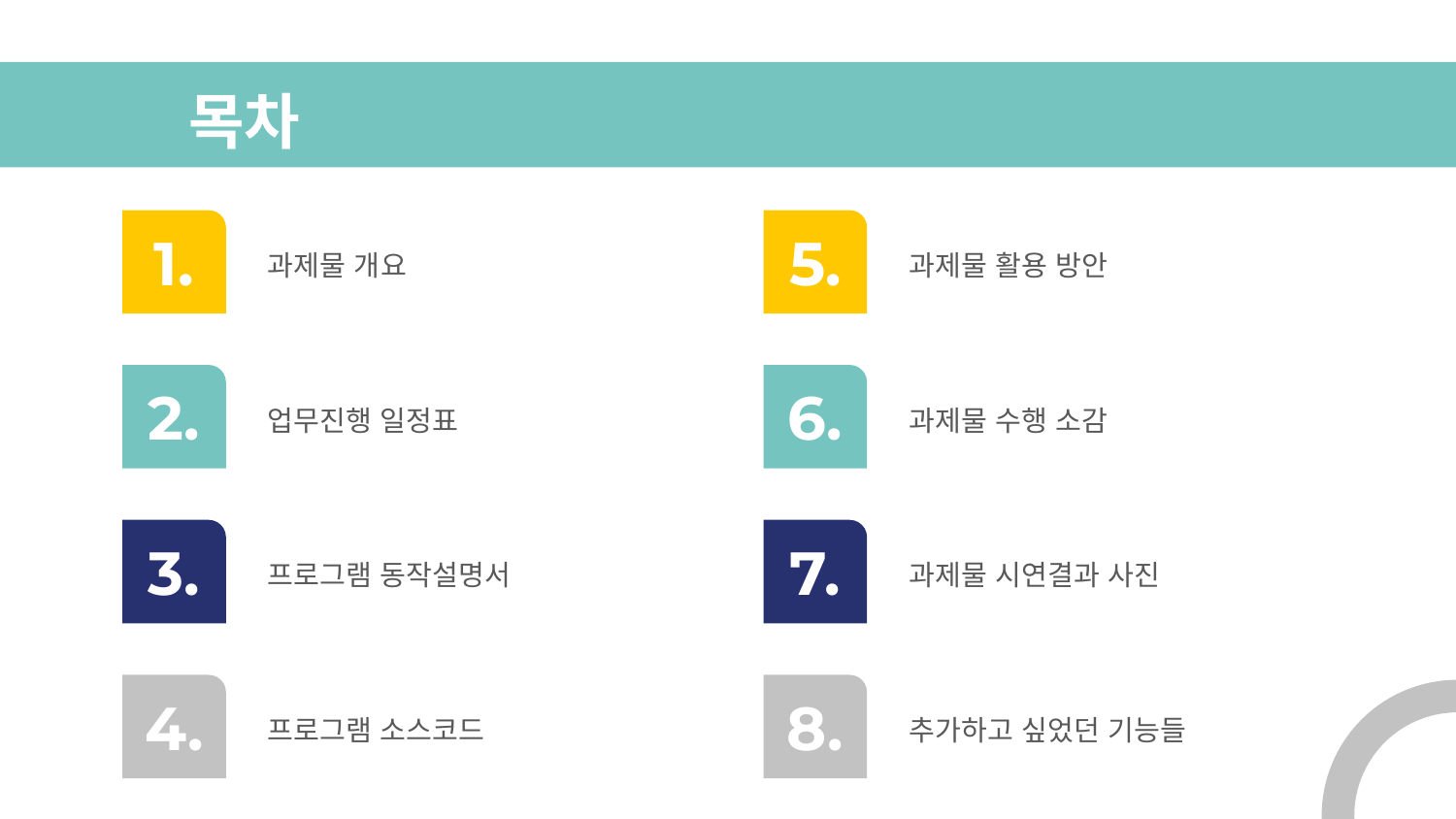

# 목차

1.
5.
과제물 개요
과제물 활용 방안

2.
6.
업무진행 일정표
과제물 수행 소감

3.
7.
프로그램 동작설명서
과제물 시연결과 사진

4.
8.
프로그램 소스코드
추가하고 싶었던 기능들